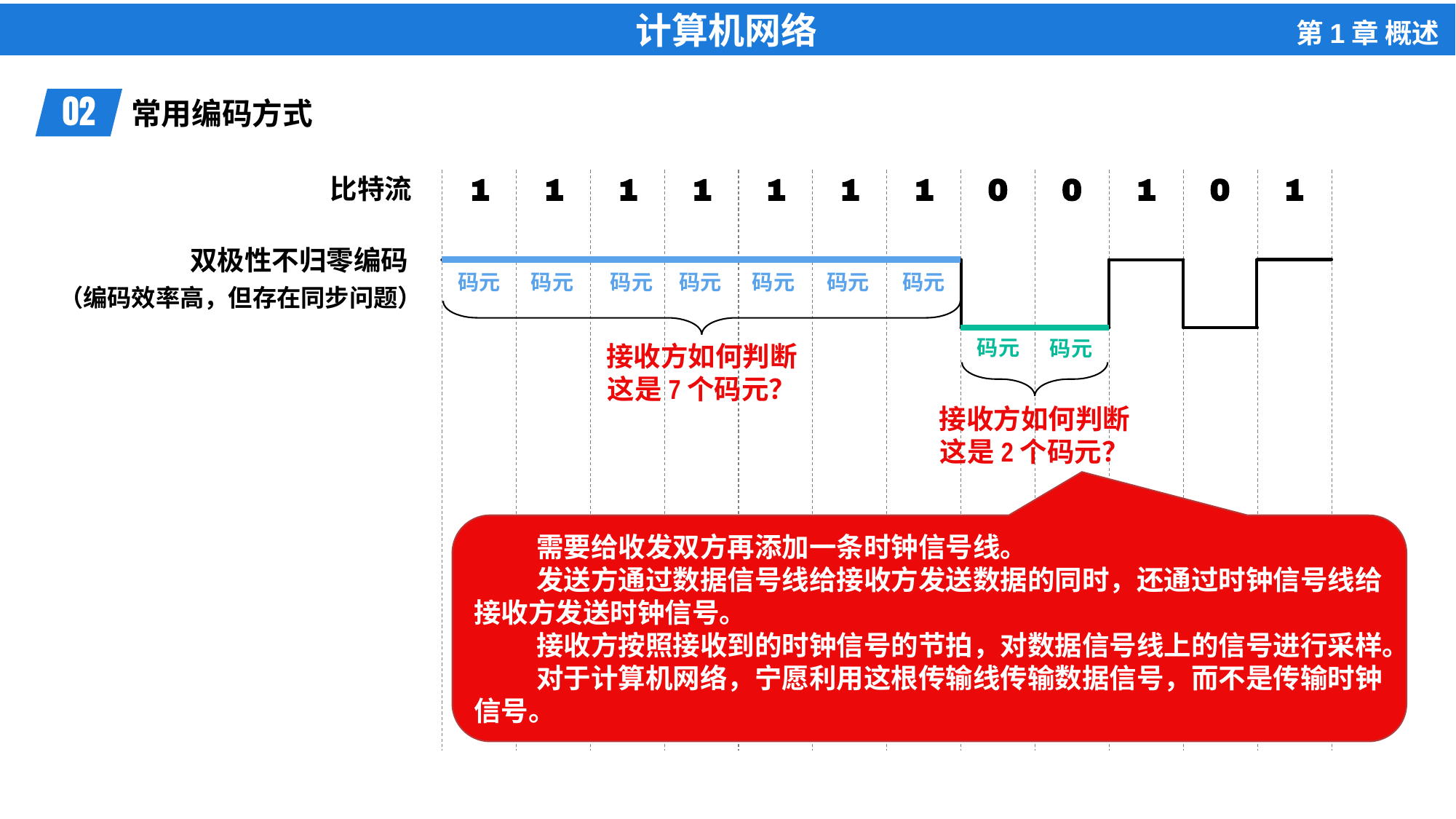

02
常用编码方式
1
1
1
1
1
1
1
0
0
1
0
1
比特流
双极性不归零编码
码元
码元
码元
码元
码元
码元
码元
（编码效率高，但存在同步问题）

接收方如何判断
这是7个码元？
码元
码元

接收方如何判断
这是2个码元？
         需要给收发双方再添加一条时钟信号线。
         发送方通过数据信号线给接收方发送数据的同时，还通过时钟信号线给接收方发送时钟信号。
         接收方按照接收到的时钟信号的节拍，对数据信号线上的信号进行采样。
         对于计算机网络，宁愿利用这根传输线传输数据信号，而不是传输时钟信号。